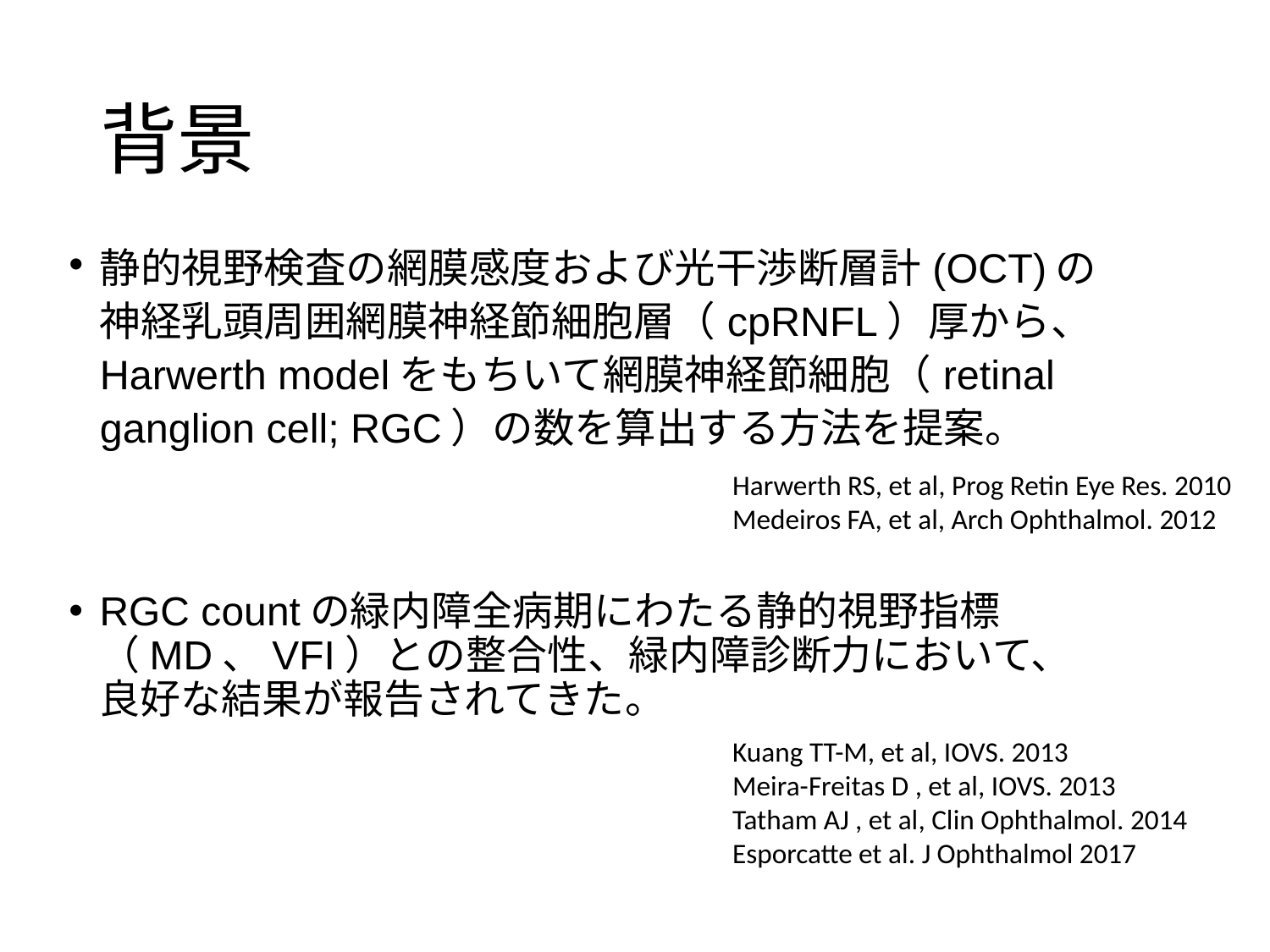

# 背景
静的視野検査の網膜感度および光干渉断層計(OCT)の神経乳頭周囲網膜神経節細胞層（cpRNFL）厚から、Harwerth modelをもちいて網膜神経節細胞（retinal ganglion cell; RGC）の数を算出する方法を提案。

Harwerth RS, et al, Prog Retin Eye Res. 2010
Medeiros FA, et al, Arch Ophthalmol. 2012
RGC countの緑内障全病期にわたる静的視野指標（MD、VFI）との整合性、緑内障診断力において、良好な結果が報告されてきた。
Kuang TT-M, et al, IOVS. 2013
Meira-Freitas D , et al, IOVS. 2013
Tatham AJ , et al, Clin Ophthalmol. 2014
Esporcatte et al. J Ophthalmol 2017